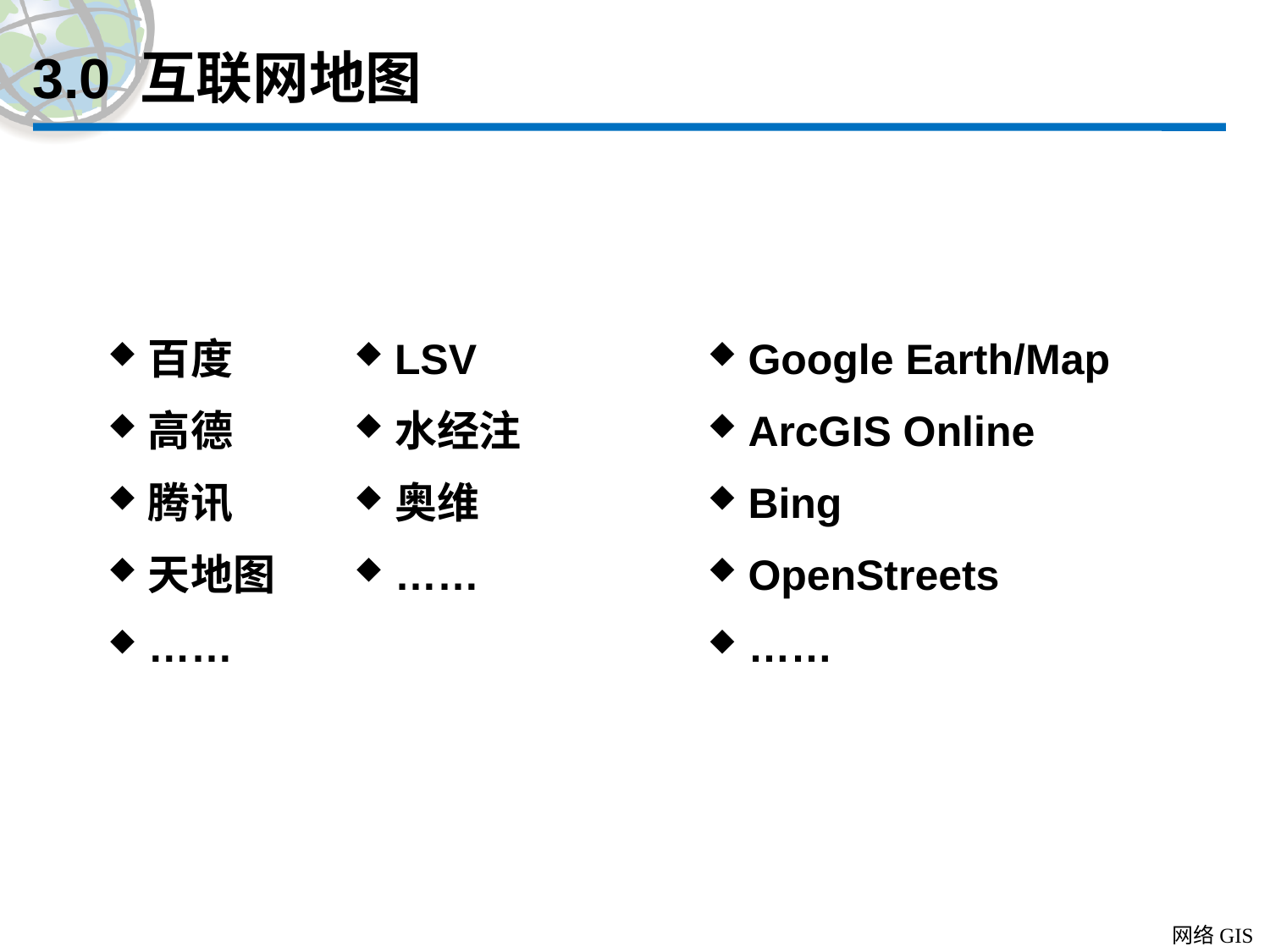

# 3.0 互联网地图
Google Earth/Map
ArcGIS Online
Bing
OpenStreets
……
LSV
水经注
奥维
……

百度
高德
腾讯
天地图
……